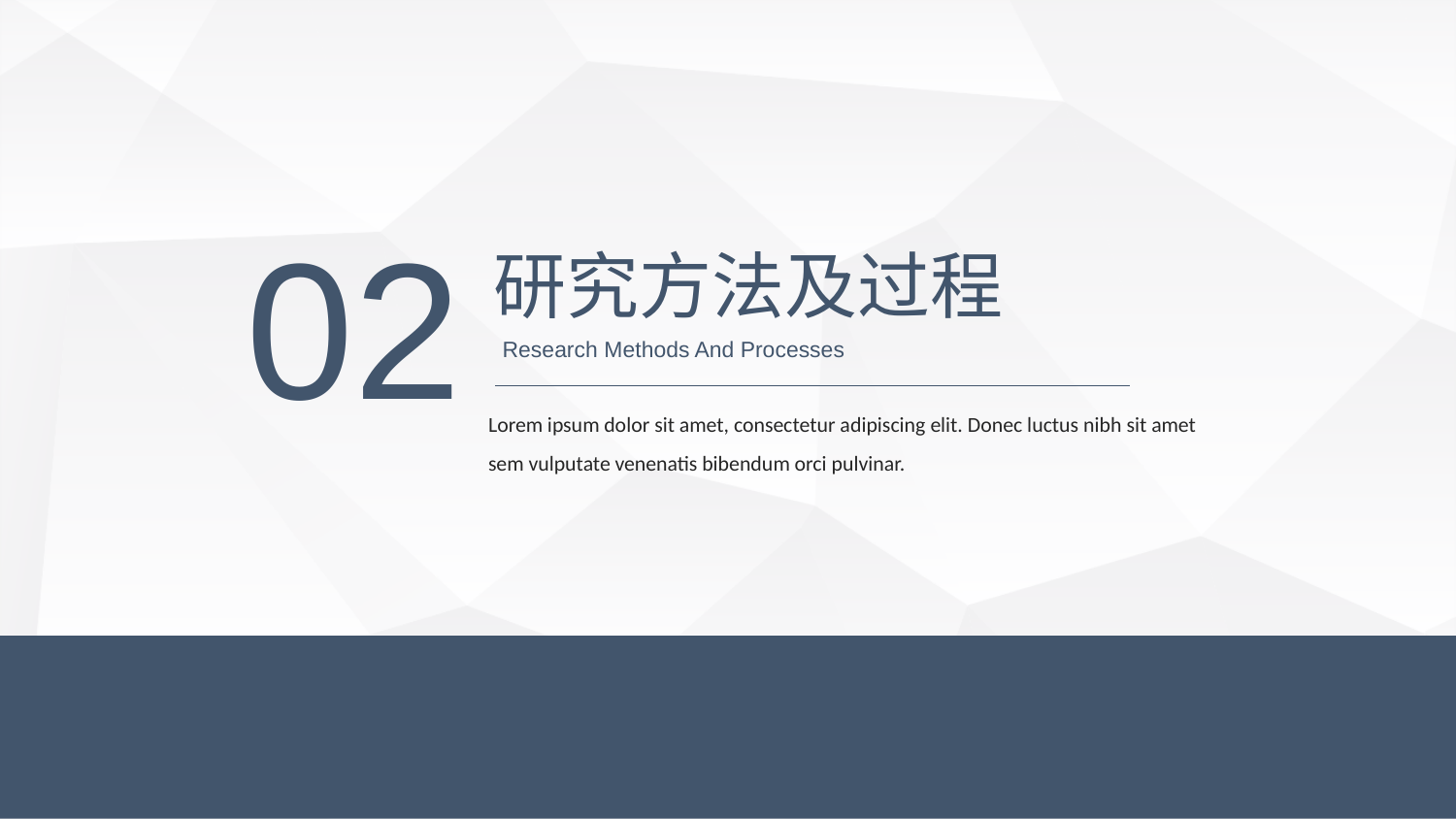

02
研究方法及过程
Research Methods And Processes
Lorem ipsum dolor sit amet, consectetur adipiscing elit. Donec luctus nibh sit amet sem vulputate venenatis bibendum orci pulvinar.